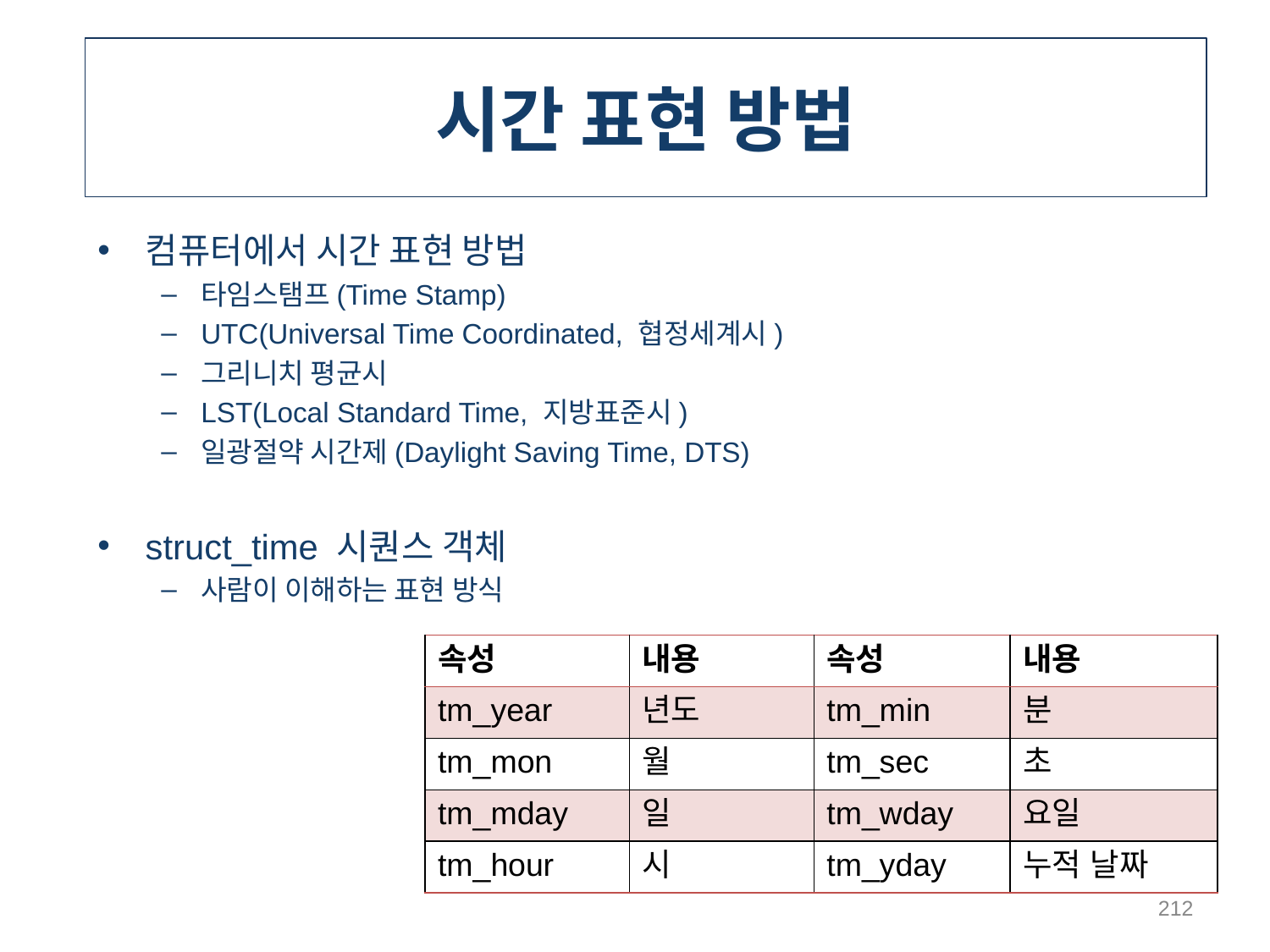

# 시간 표현 방법
컴퓨터에서 시간 표현 방법
타임스탬프(Time Stamp)
UTC(Universal Time Coordinated, 협정세계시)
그리니치 평균시
LST(Local Standard Time, 지방표준시)
일광절약 시간제(Daylight Saving Time, DTS)

struct_time 시퀀스 객체
사람이 이해하는 표현 방식
| 속성 | 내용 | 속성 | 내용 |
| --- | --- | --- | --- |
| tm\_year | 년도 | tm\_min | 분 |
| tm\_mon | 월 | tm\_sec | 초 |
| tm\_mday | 일 | tm\_wday | 요일 |
| tm\_hour | 시 | tm\_yday | 누적 날짜 |
212